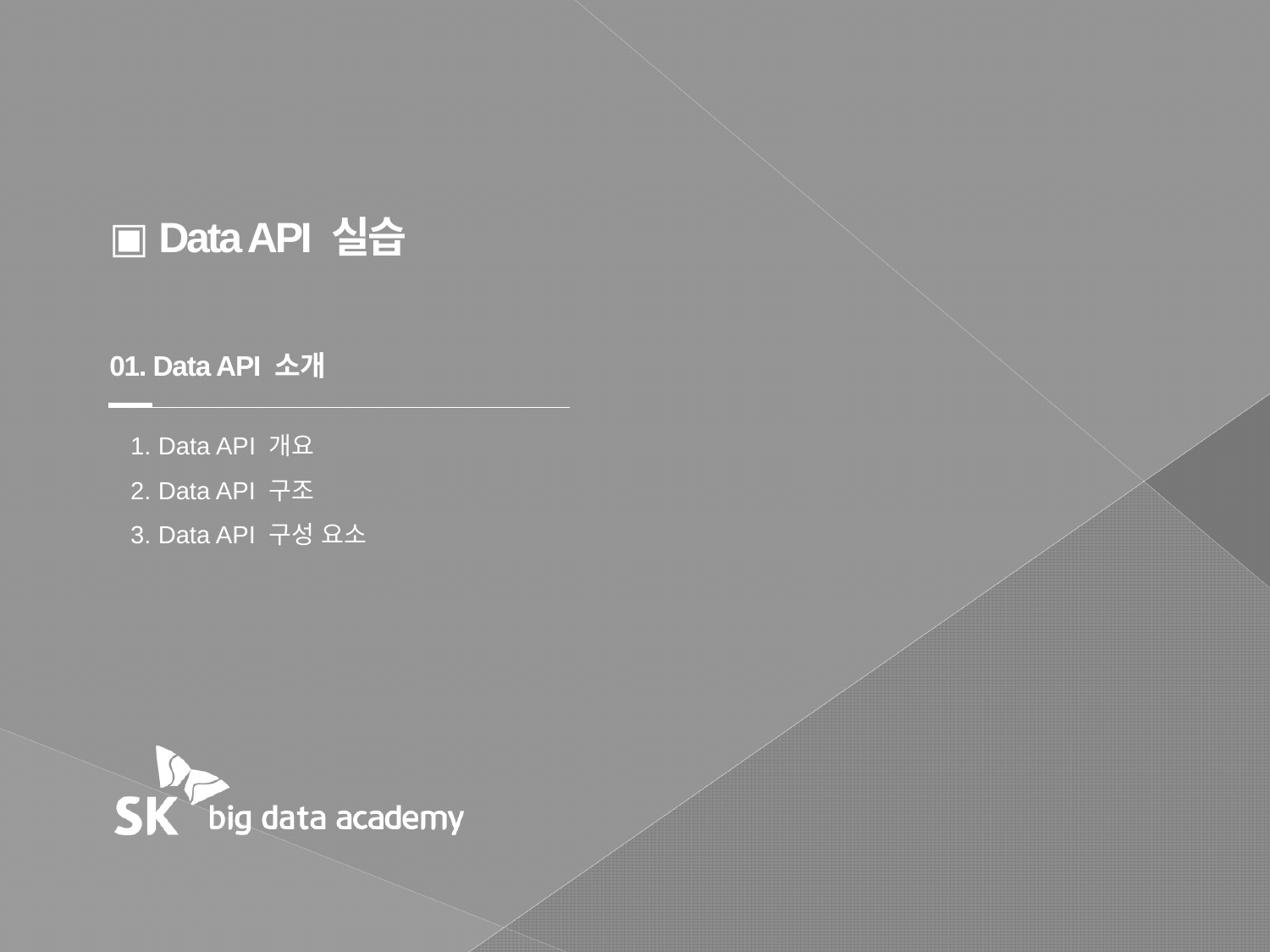

▣ Data API 실습
01. Data API 소개
   1. Data API 개요
   2. Data API 구조
   3. Data API 구성 요소